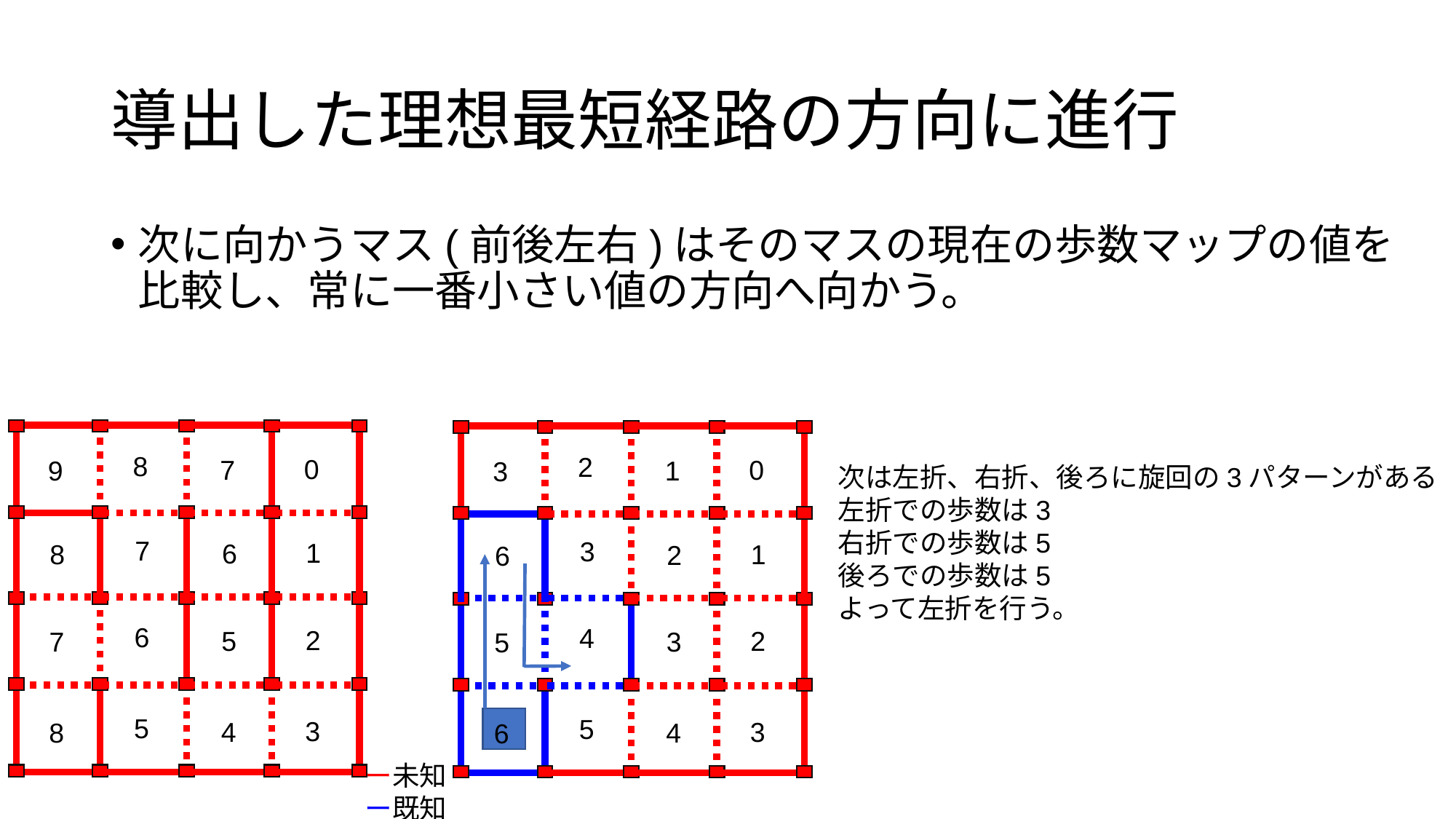

# 導出した理想最短経路の方向に進行
次に向かうマス(前後左右)はそのマスの現在の歩数マップの値を比較し、常に一番小さい値の方向へ向かう。

8
2
0
7
0
9
1
3
次は左折、右折、後ろに旋回の3パターンがある
左折での歩数は3
右折での歩数は5
後ろでの歩数は5
よって左折を行う。

7
3
1
6
1
8
2
6

6
4
2
5
2
7
3
5

5
5

3
4
3
8
4
6
ー未知
ー既知